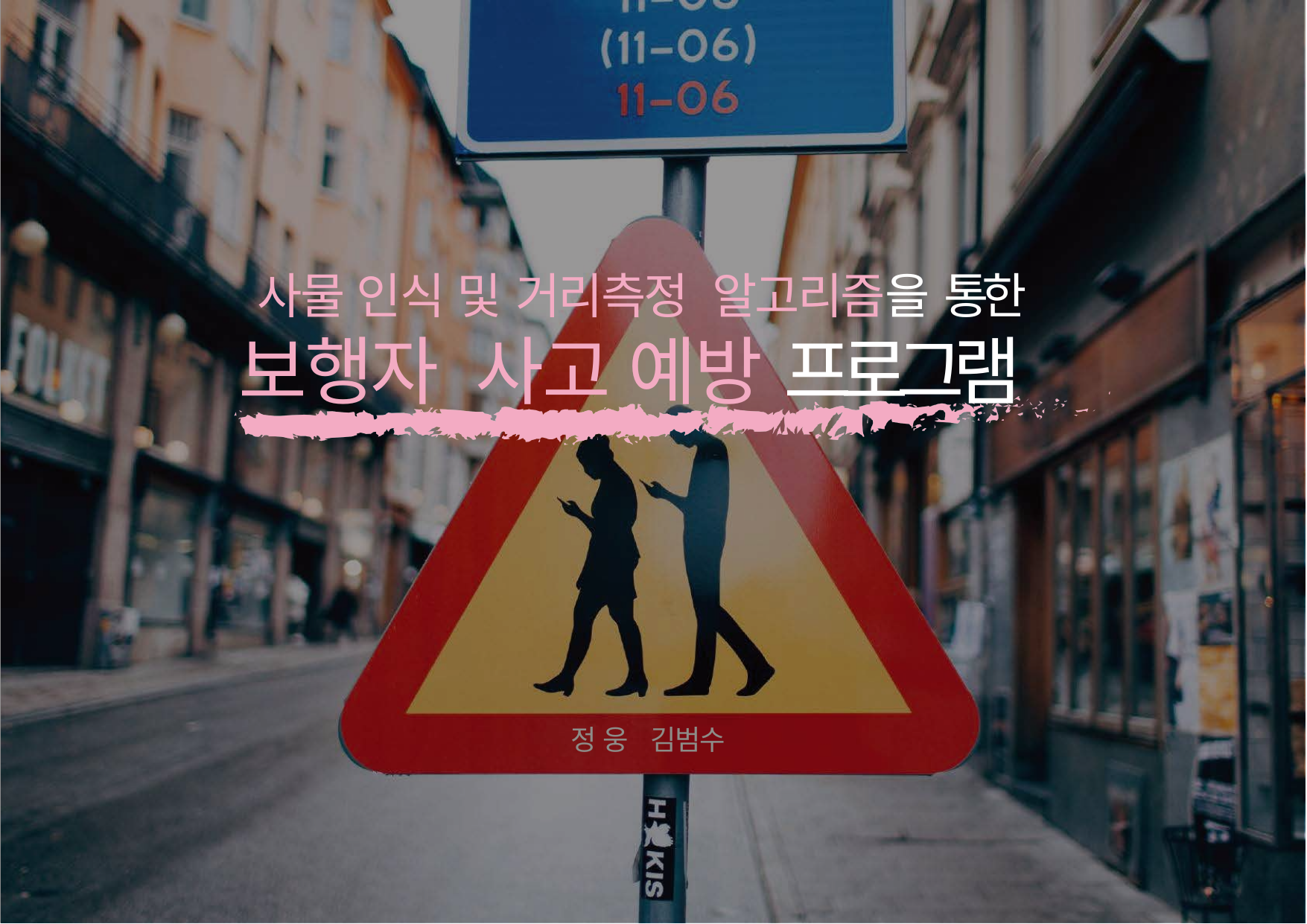

사물 인식 및 거리측정  알고리즘을 통한
보행자  사고 예방 프로그램

정 웅   김범수